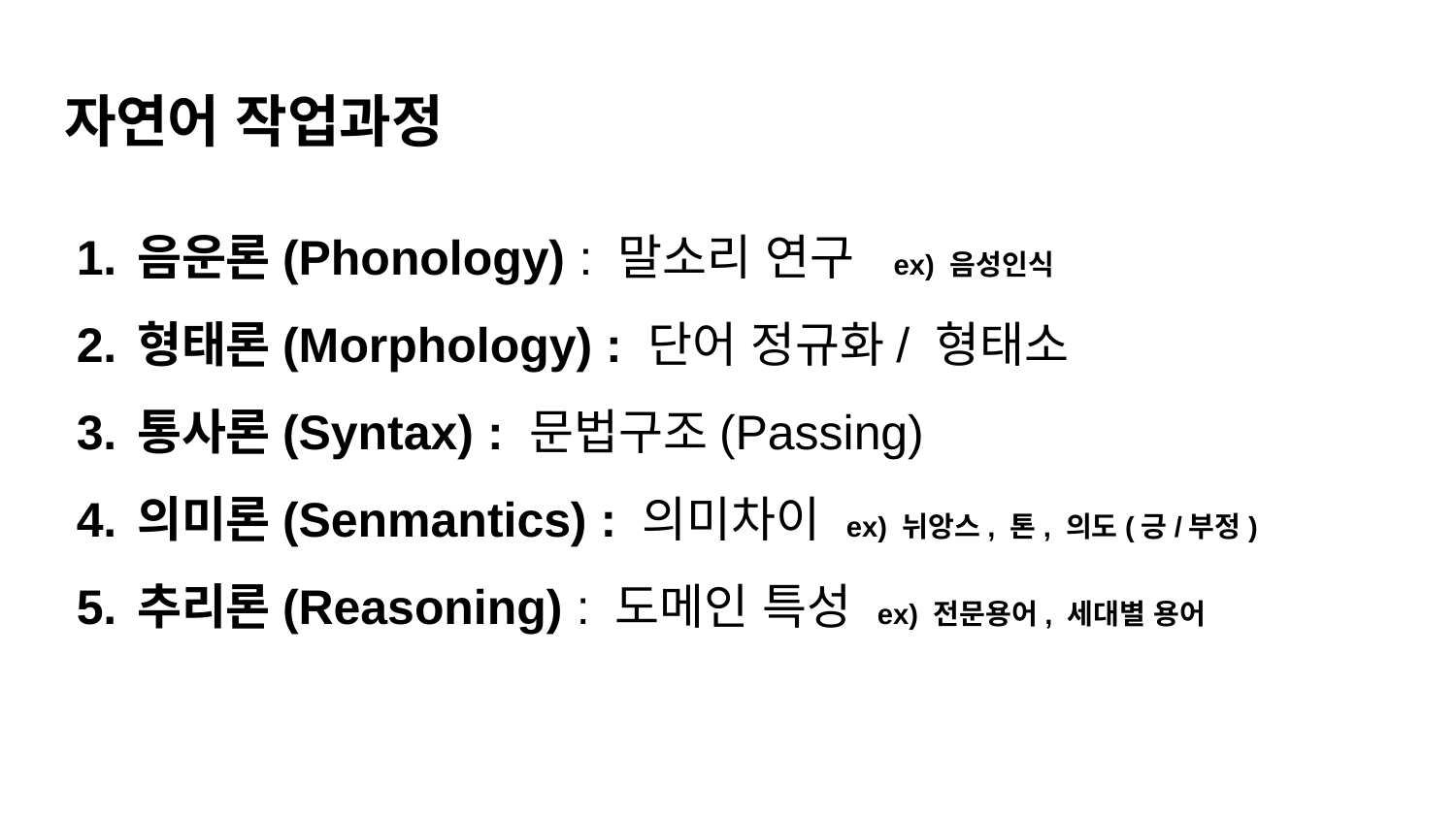

# 자연어 작업과정

음운론(Phonology) : 말소리 연구  ex) 음성인식
형태론(Morphology) : 단어 정규화/ 형태소
통사론(Syntax) : 문법구조(Passing)
의미론(Senmantics) : 의미차이 ex) 뉘앙스, 톤, 의도(긍/부정)
추리론(Reasoning) : 도메인 특성 ex) 전문용어, 세대별 용어